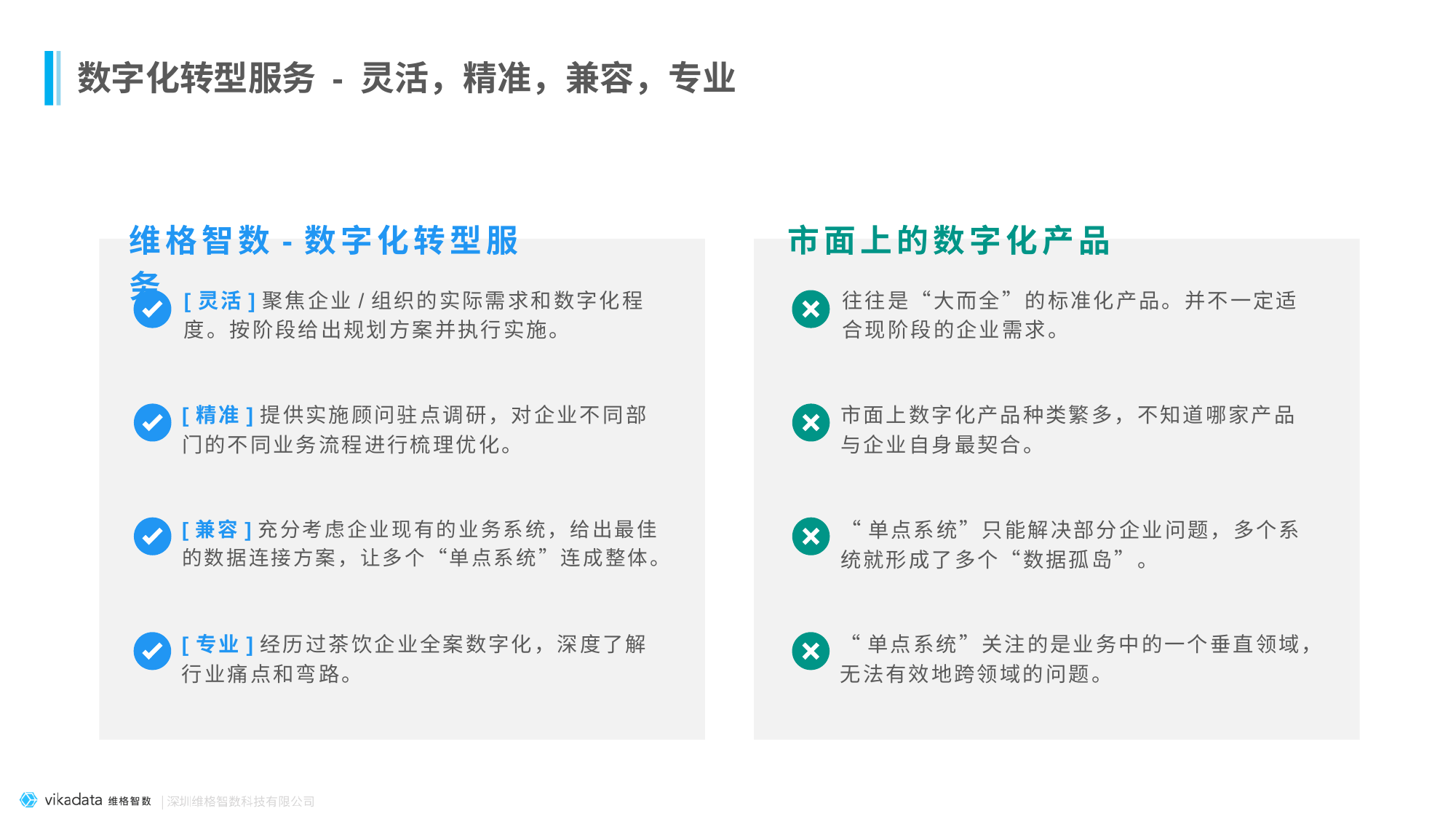

# 数字化转型服务 - 灵活，精准，兼容，专业
维格智数-数字化转型服务
市面上的数字化产品

[灵活]聚焦企业/组织的实际需求和数字化程度。按阶段给出规划方案并执行实施。
往往是“大而全”的标准化产品。并不一定适合现阶段的企业需求。

[精准]提供实施顾问驻点调研，对企业不同部门的不同业务流程进行梳理优化。
市面上数字化产品种类繁多，不知道哪家产品与企业自身最契合。

[兼容]充分考虑企业现有的业务系统，给出最佳的数据连接方案，让多个“单点系统”连成整体。
“单点系统”只能解决部分企业问题，多个系统就形成了多个“数据孤岛”。

[专业]经历过茶饮企业全案数字化，深度了解行业痛点和弯路。
“单点系统”关注的是业务中的一个垂直领域，无法有效地跨领域的问题。